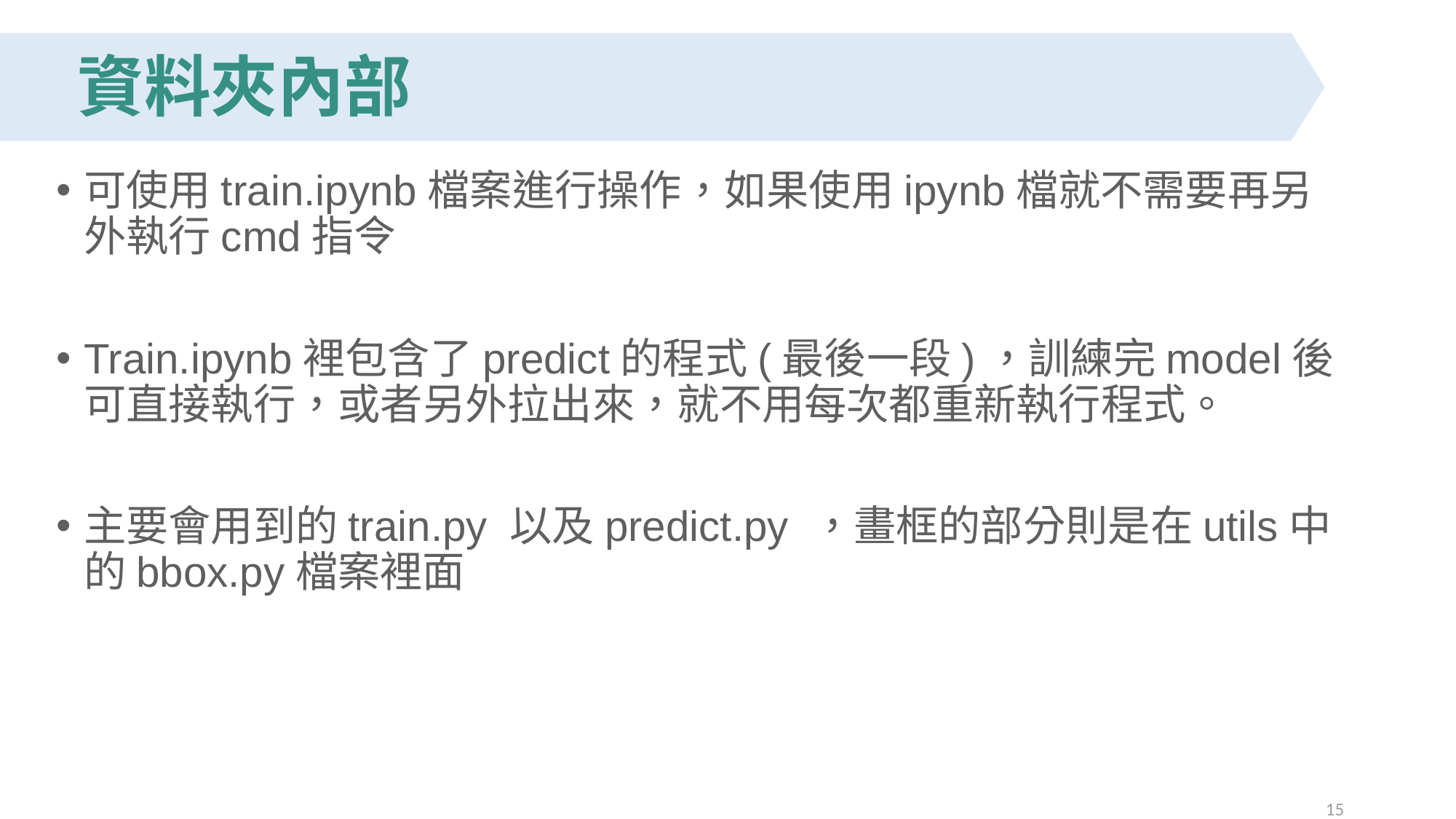

# 資料夾內部
可使用train.ipynb檔案進行操作，如果使用ipynb檔就不需要再另外執行cmd指令

Train.ipynb裡包含了predict的程式(最後一段)，訓練完model後可直接執行，或者另外拉出來，就不用每次都重新執行程式。

主要會用到的train.py 以及predict.py ，畫框的部分則是在utils中的bbox.py檔案裡面

15